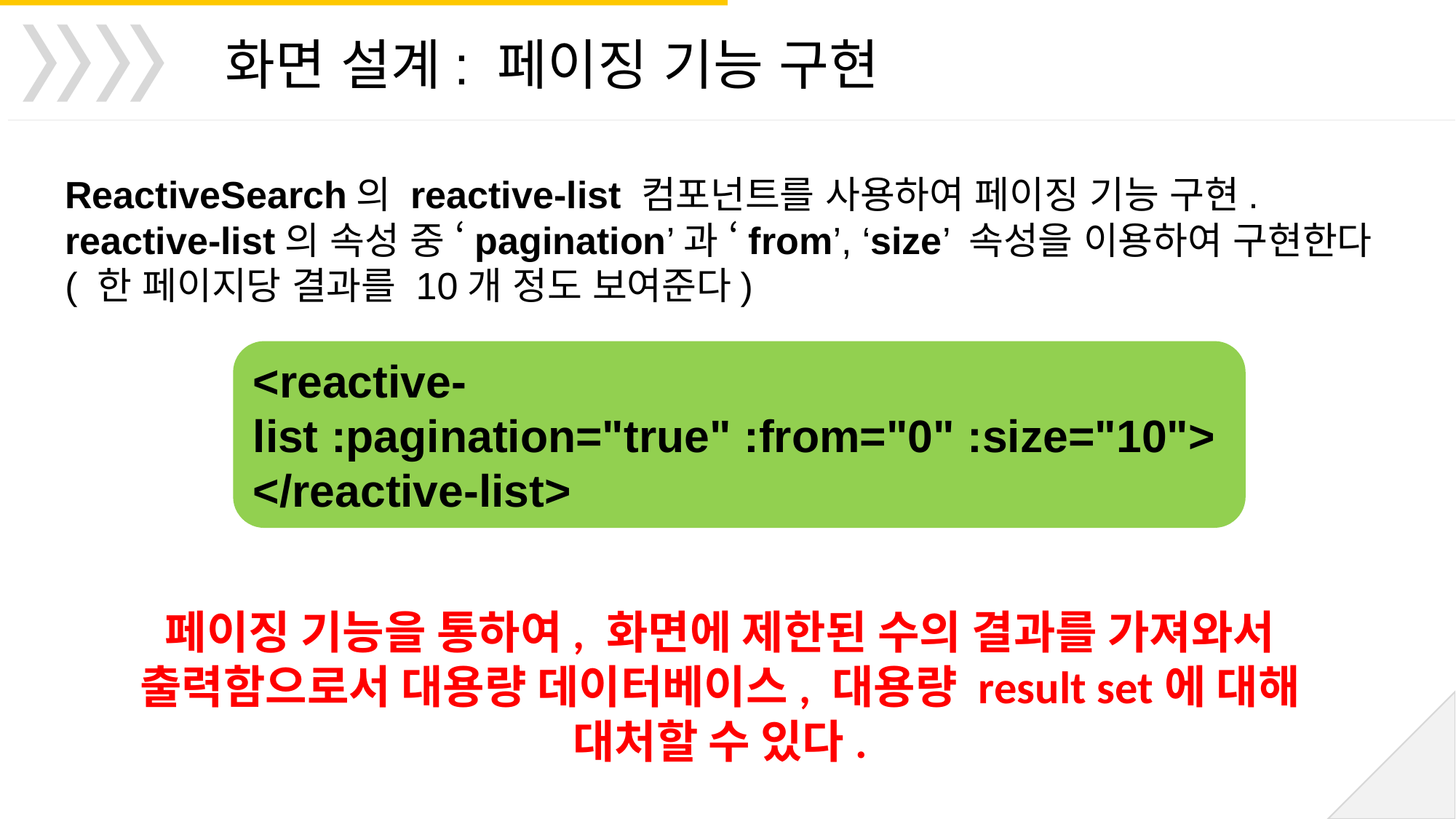

화면 설계: 페이징 기능 구현

ReactiveSearch의 reactive-list 컴포넌트를 사용하여 페이징 기능 구현.
reactive-list의 속성 중 ‘pagination’과 ‘from’, ‘size’ 속성을 이용하여 구현한다
( 한 페이지당 결과를 10개 정도 보여준다)
<reactive-list :pagination="true" :from="0" :size="10"></reactive-list>
페이징 기능을 통하여, 화면에 제한된 수의 결과를 가져와서 출력함으로서 대용량 데이터베이스, 대용량 result set에 대해
대처할 수 있다.